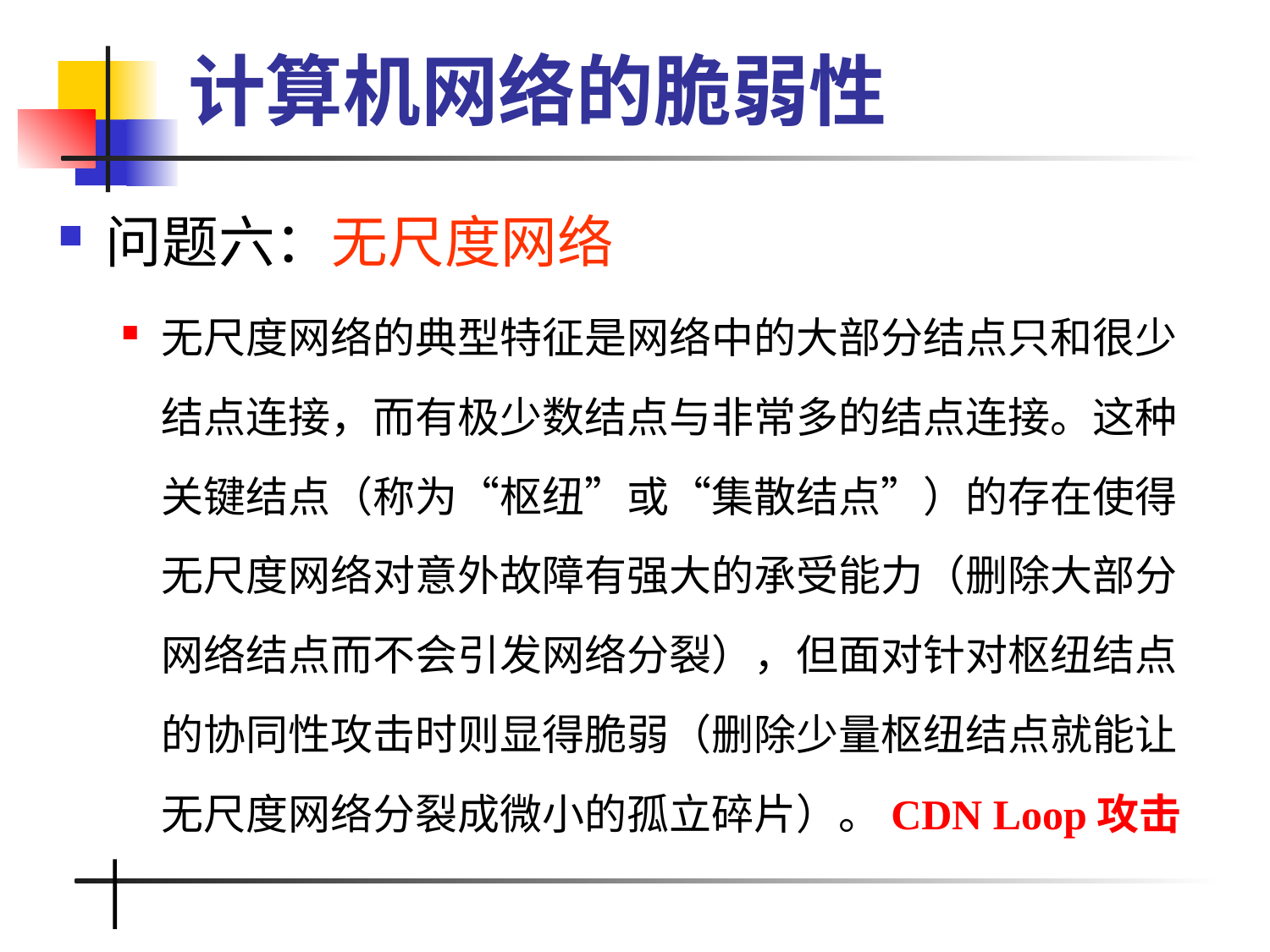

# 计算机网络的脆弱性
问题六：无尺度网络
无尺度网络的典型特征是网络中的大部分结点只和很少结点连接，而有极少数结点与非常多的结点连接。这种关键结点（称为“枢纽”或“集散结点”）的存在使得无尺度网络对意外故障有强大的承受能力（删除大部分网络结点而不会引发网络分裂），但面对针对枢纽结点的协同性攻击时则显得脆弱（删除少量枢纽结点就能让无尺度网络分裂成微小的孤立碎片）。CDN Loop攻击